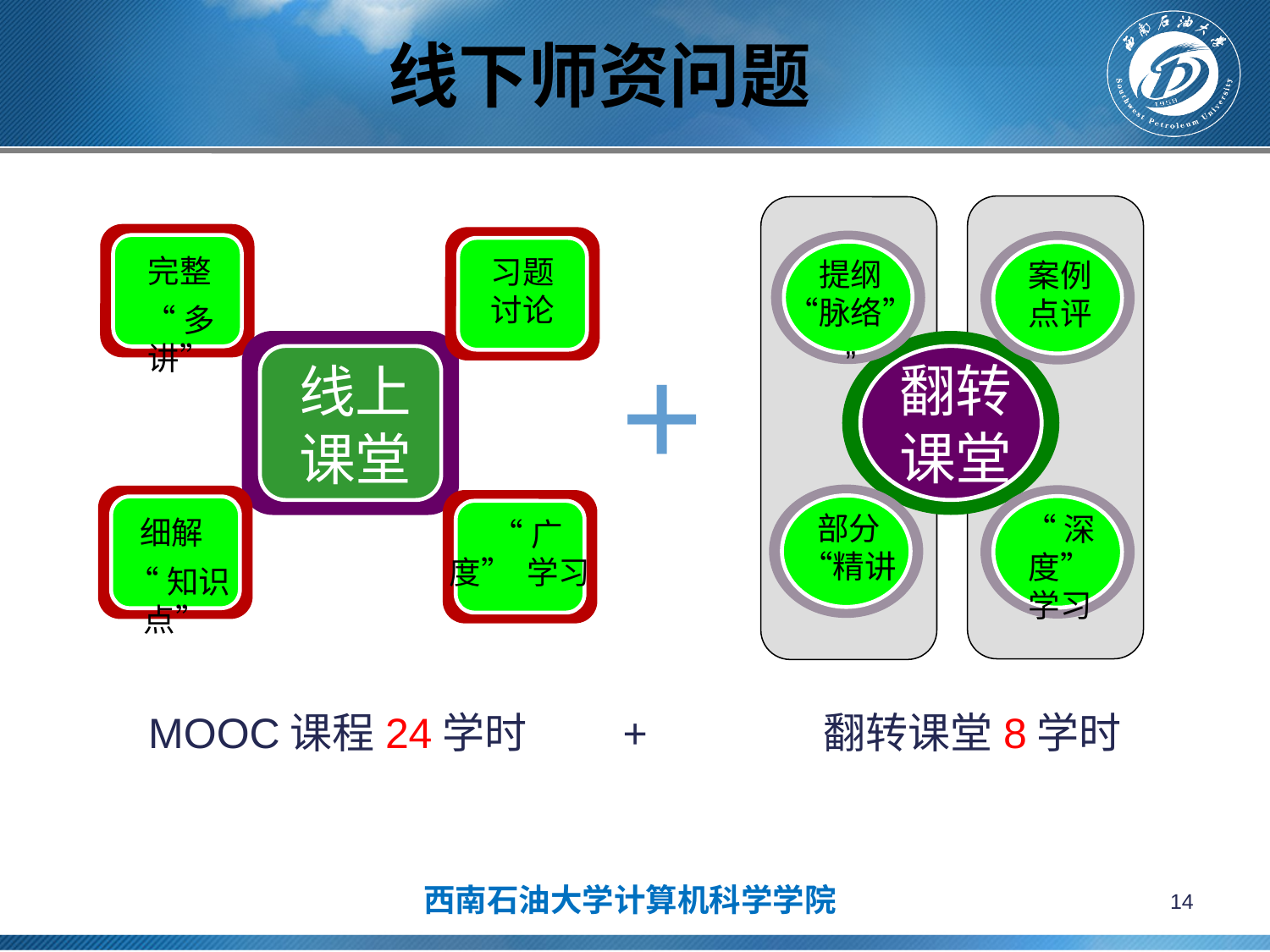

# 线下师资问题

完整
“多讲”

习题
讨论

提纲
“脉络”
”

案例
点评
+

线上课堂

翻转课堂

部分
“精讲

“深度”
学习

细解
 “知识点”

  “广度”  学习
MOOC课程24学时         +              翻转课堂8学时
14